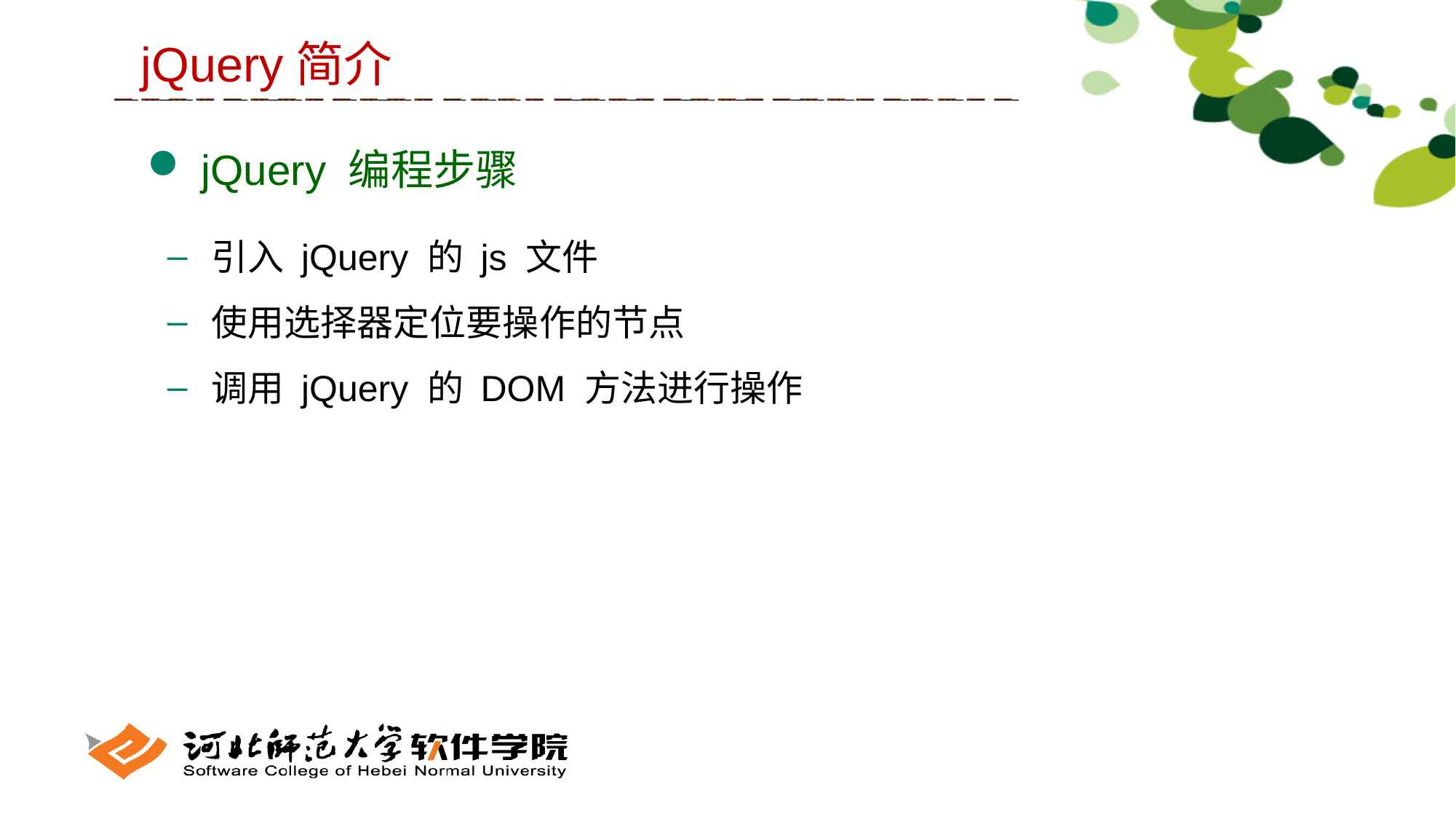

jQuery简介
 jQuery 编程步骤
 引入 jQuery 的 js 文件
 使用选择器定位要操作的节点
 调用 jQuery 的 DOM 方法进行操作